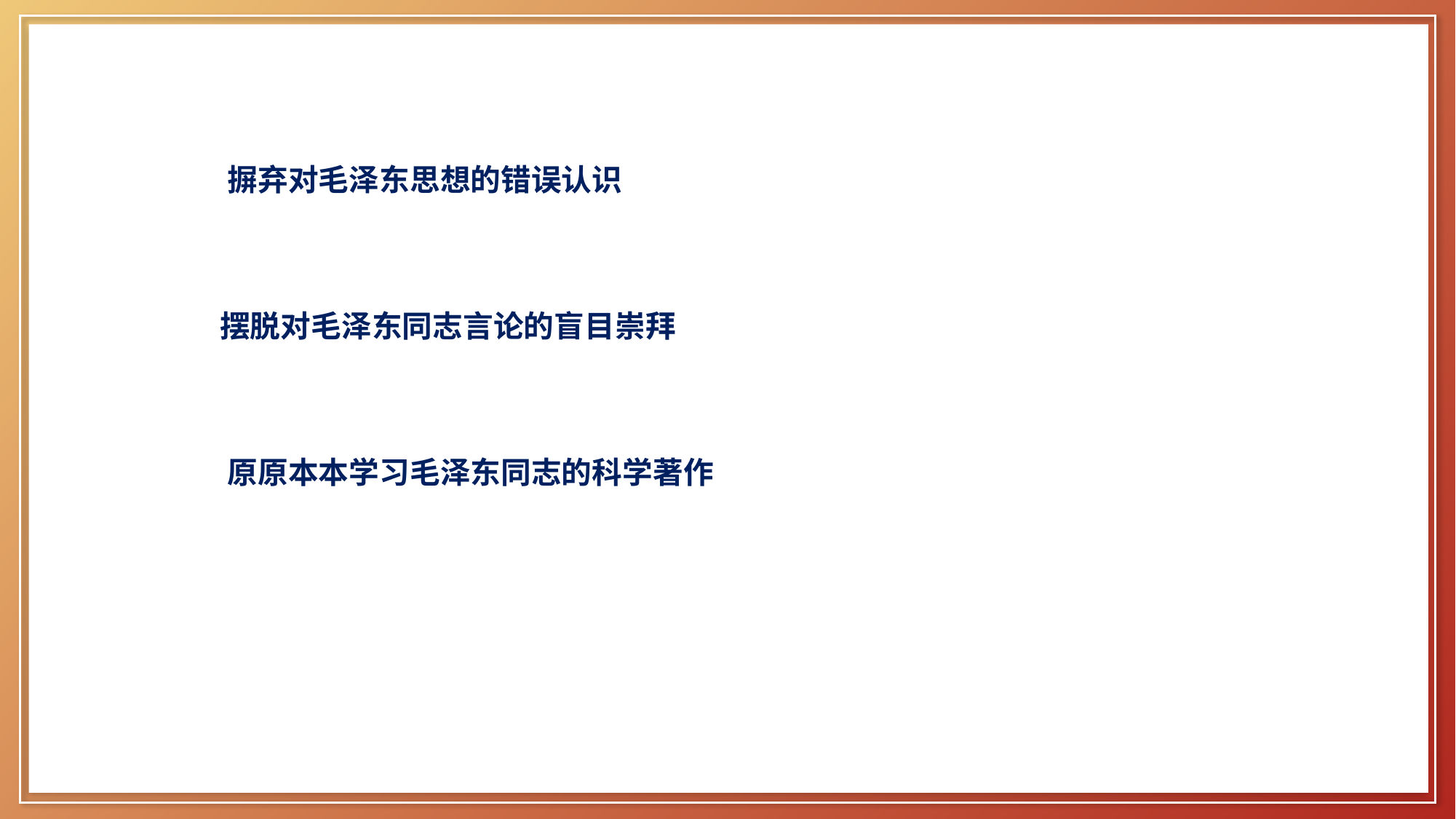

摒弃对毛泽东思想的错误认识
摆脱对毛泽东同志言论的盲目崇拜
原原本本学习毛泽东同志的科学著作